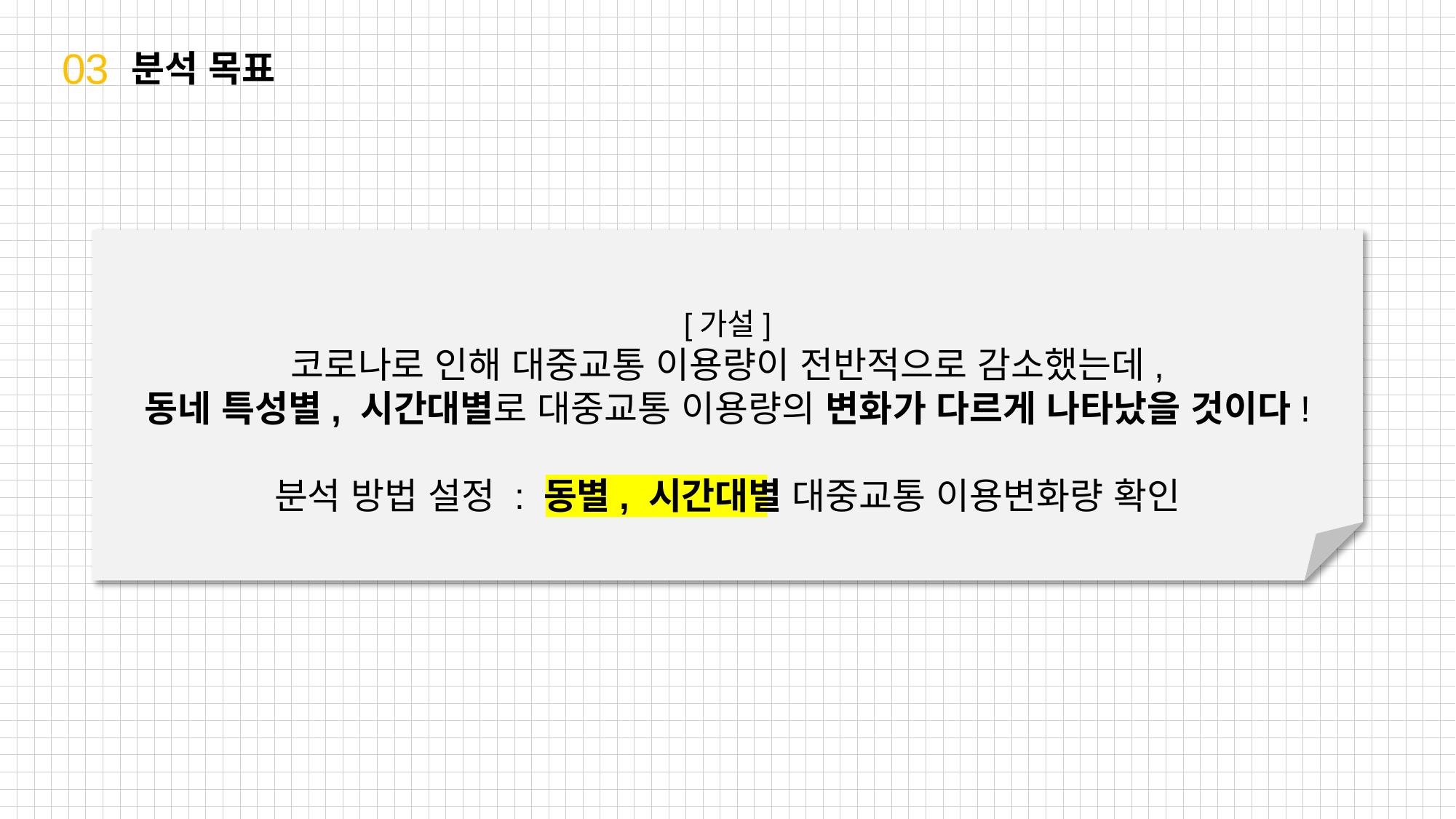

03
분석 목표

[가설]
코로나로 인해 대중교통 이용량이 전반적으로 감소했는데,
동네 특성별, 시간대별로 대중교통 이용량의 변화가 다르게 나타났을 것이다!

분석 방법 설정 : 동별, 시간대별 대중교통 이용변화량 확인